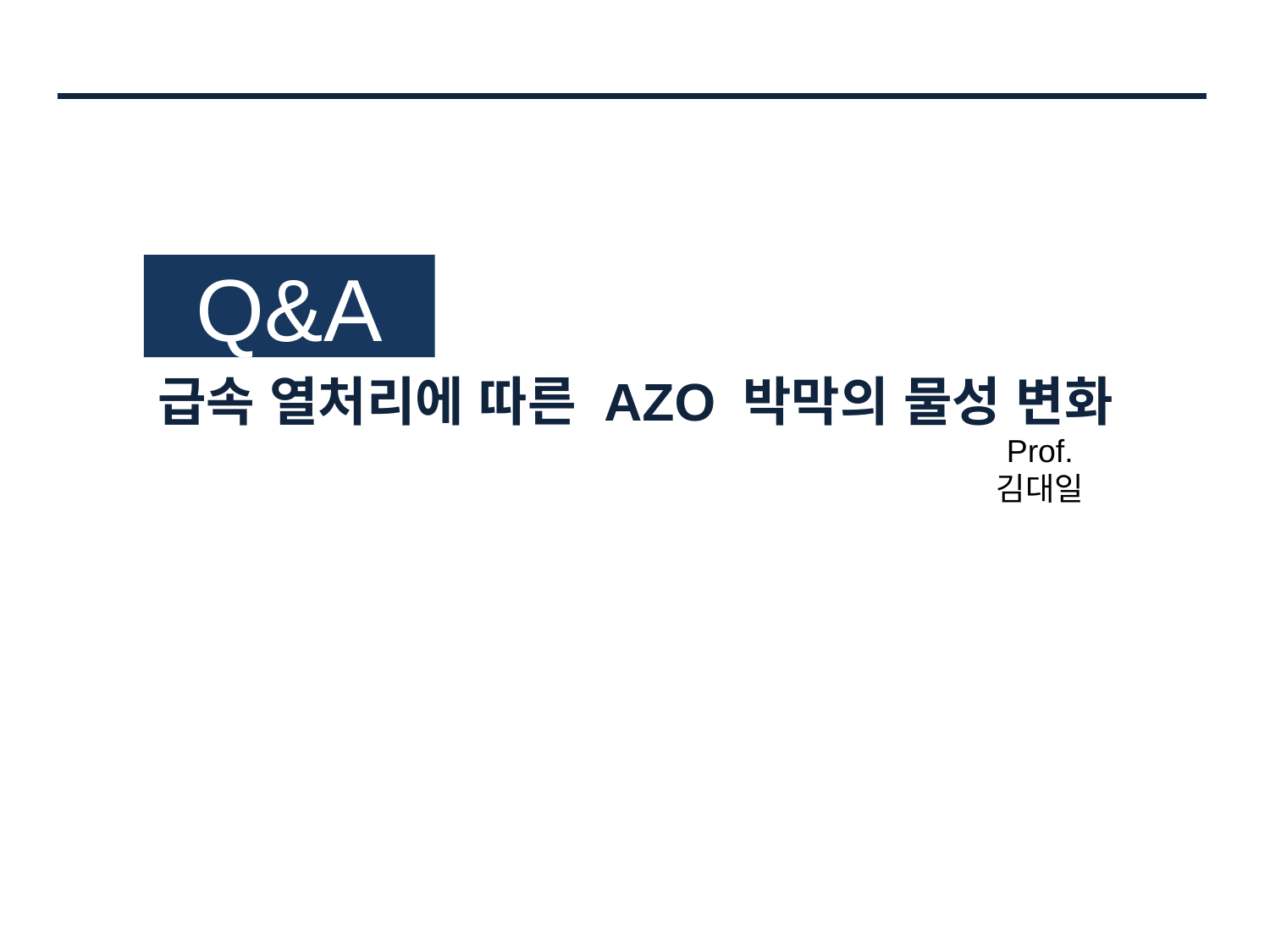

Q&A
급속 열처리에 따른 AZO 박막의 물성 변화
Prof. 김대일